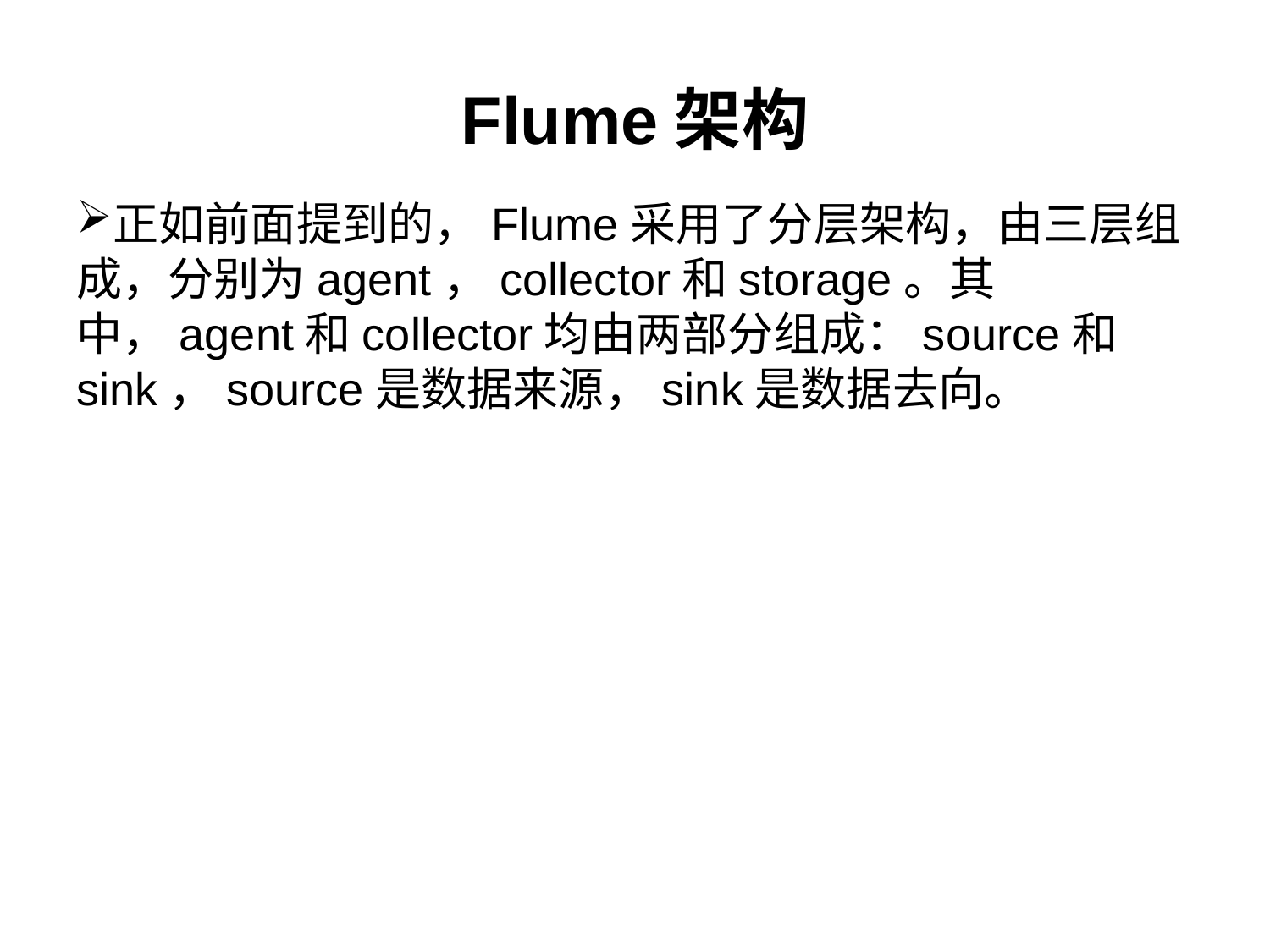

Flume架构
正如前面提到的，Flume采用了分层架构，由三层组成，分别为agent，collector和storage。其中，agent和collector均由两部分组成：source和sink，source是数据来源，sink是数据去向。